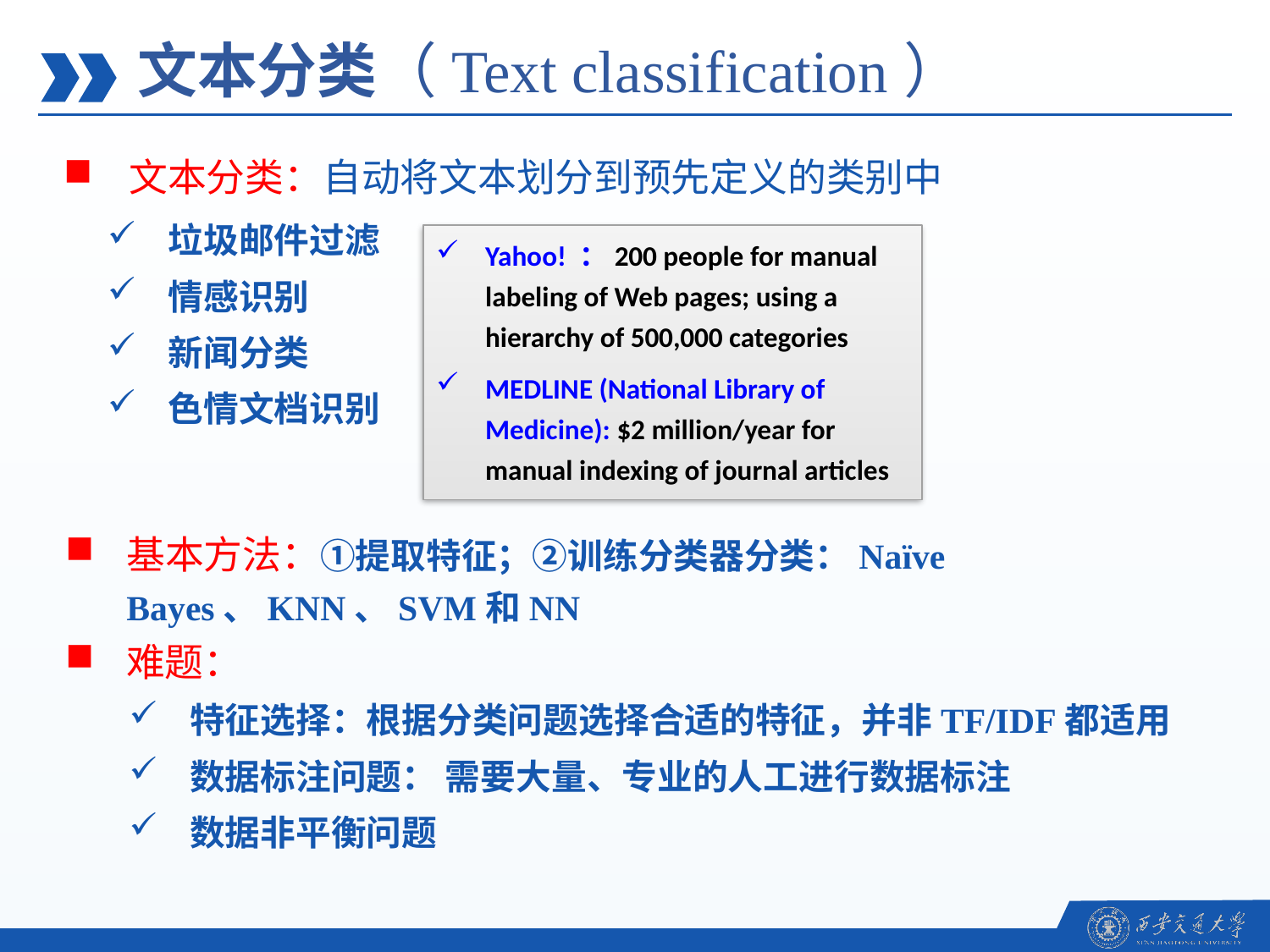

文本分类（Text classification）

文本分类：自动将文本划分到预先定义的类别中

垃圾邮件过滤
情感识别
新闻分类
色情文档识别
Yahoo! ：200 people for manual labeling of Web pages; using a hierarchy of 500,000 categories
MEDLINE (National Library of Medicine): $2 million/year for manual indexing of journal articles
基本方法：①提取特征；②训练分类器分类：Naïve Bayes、KNN、SVM和NN
难题：
特征选择：根据分类问题选择合适的特征，并非TF/IDF都适用
数据标注问题： 需要大量、专业的人工进行数据标注
数据非平衡问题